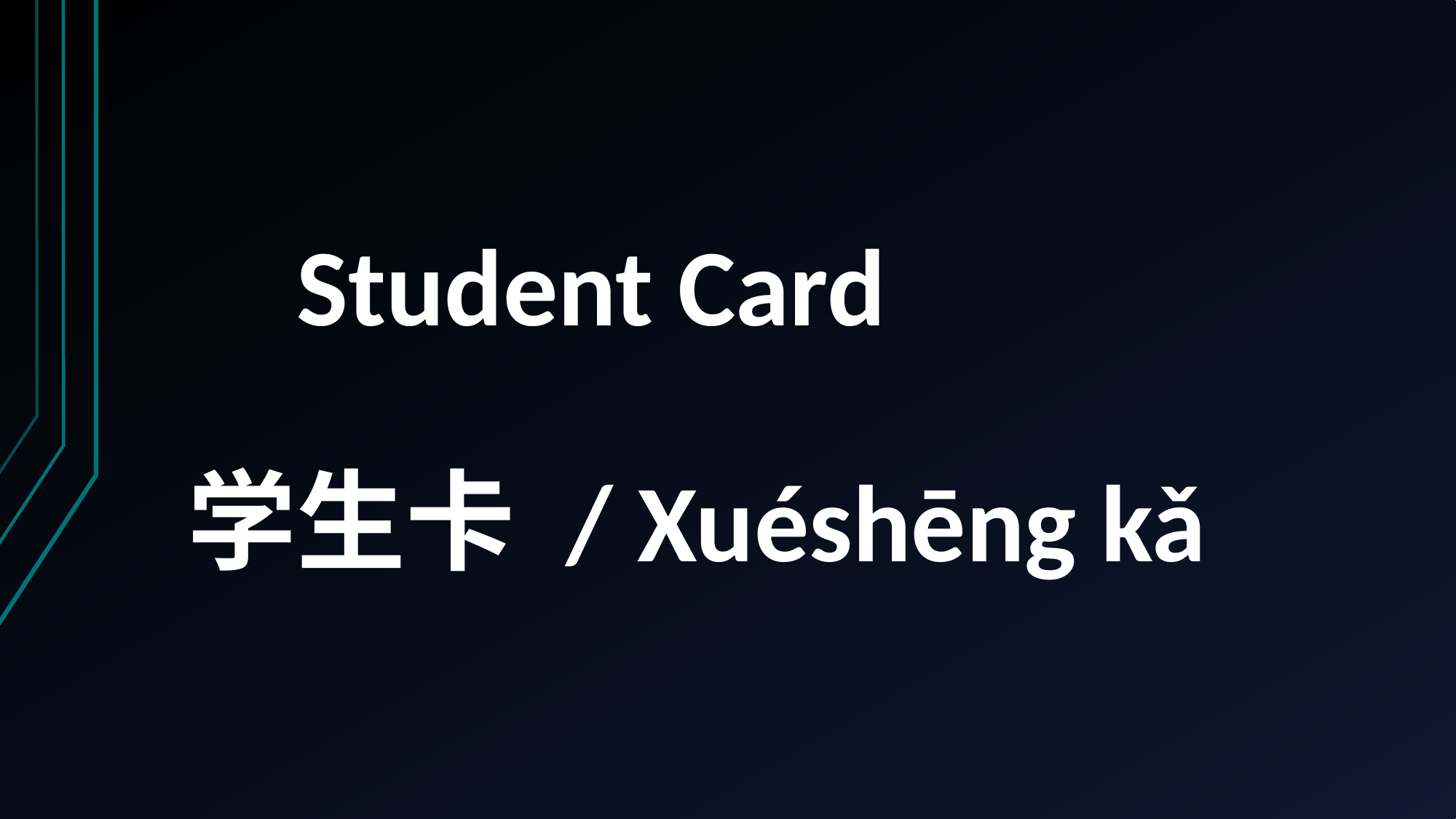

# Student Card 学生卡 / Xuéshēng kǎ